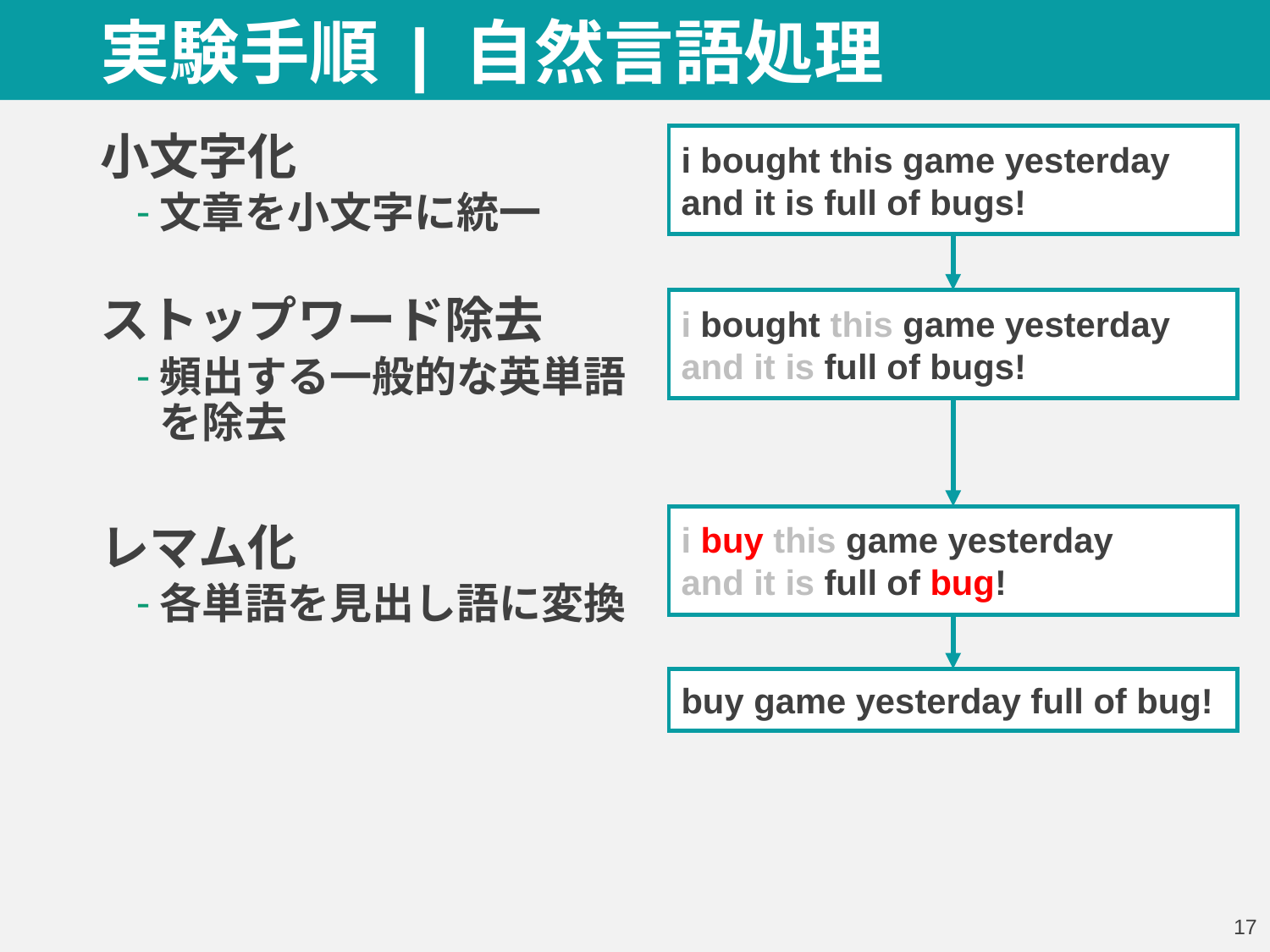

# 実験手順 | 自然言語処理
小文字化
文章を小文字に統一

ストップワード除去
頻出する一般的な英単語
を除去

レマム化
各単語を見出し語に変換
i bought this game yesterday 
and it is full of bugs!
i bought this game yesterday 
and it is full of bugs!
i buy this game yesterday 
and it is full of bug!
buy game yesterday full of bug!
17